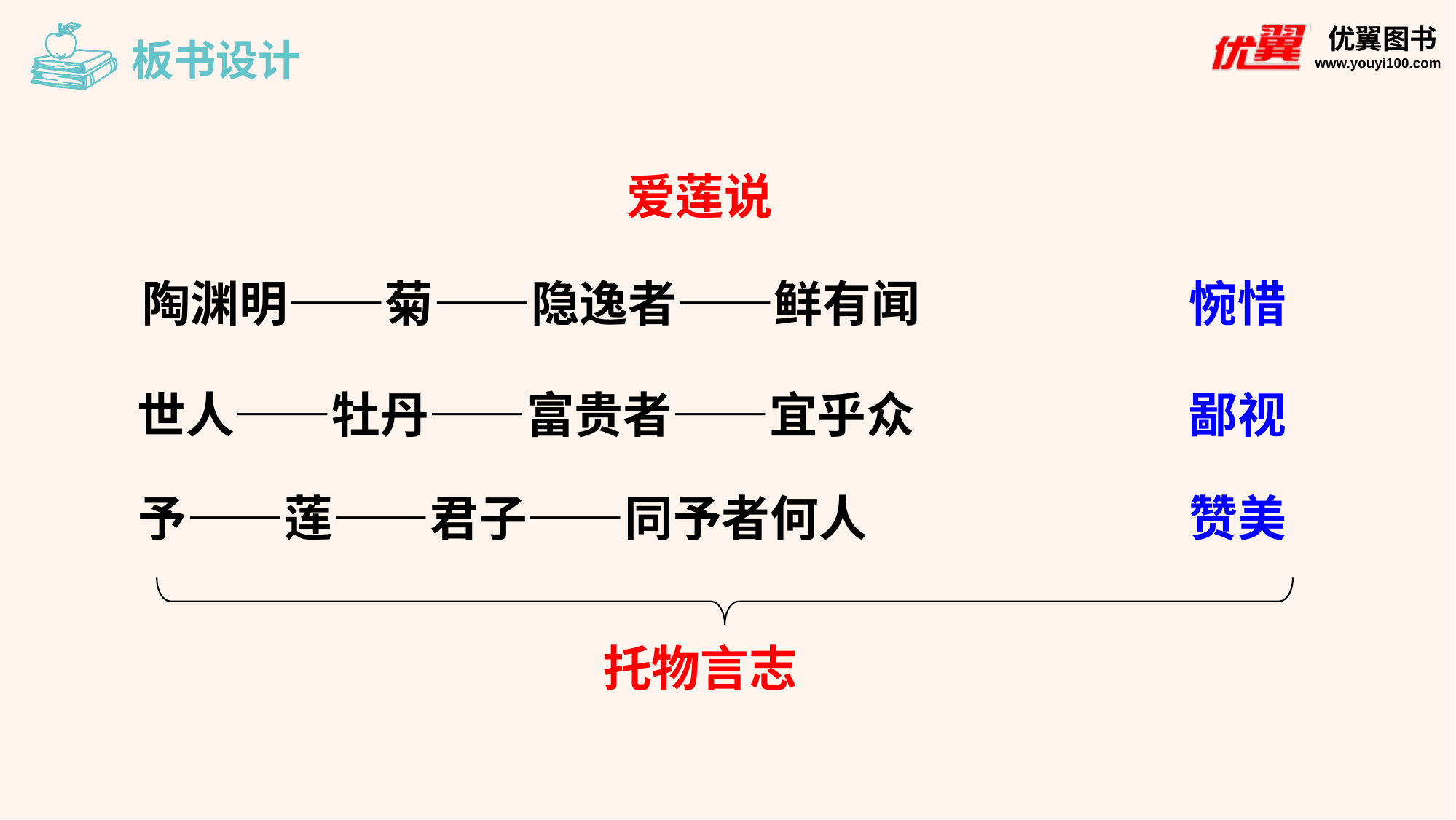

板书设计

爱莲说
陶渊明——菊——隐逸者——鲜有闻
惋惜
世人——牡丹——富贵者——宜乎众
鄙视
予——莲——君子——同予者何人
赞美
托物言志